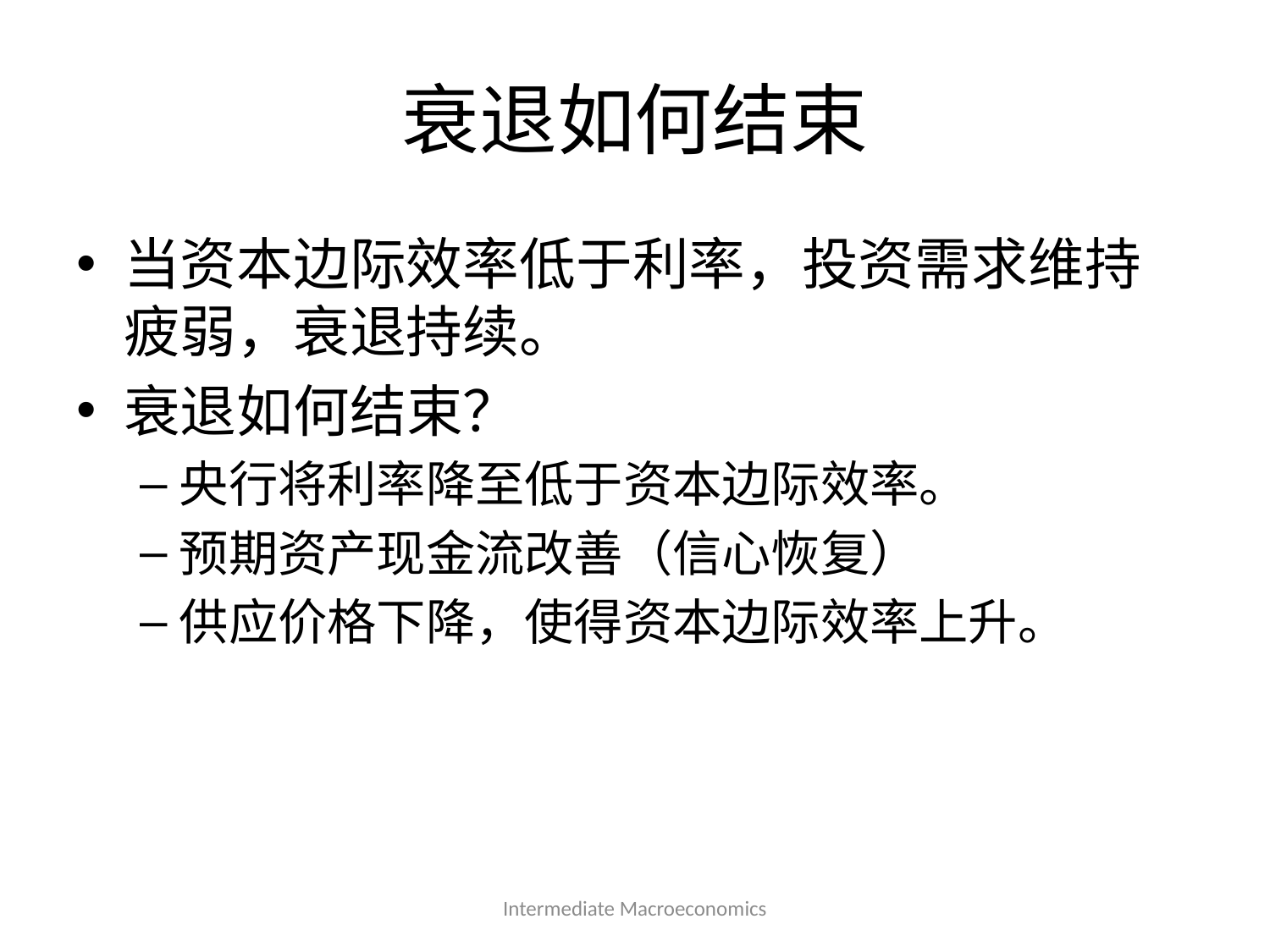

# 衰退如何结束
当资本边际效率低于利率，投资需求维持疲弱，衰退持续。
衰退如何结束？
央行将利率降至低于资本边际效率。
预期资产现金流改善（信心恢复）
供应价格下降，使得资本边际效率上升。
Intermediate Macroeconomics